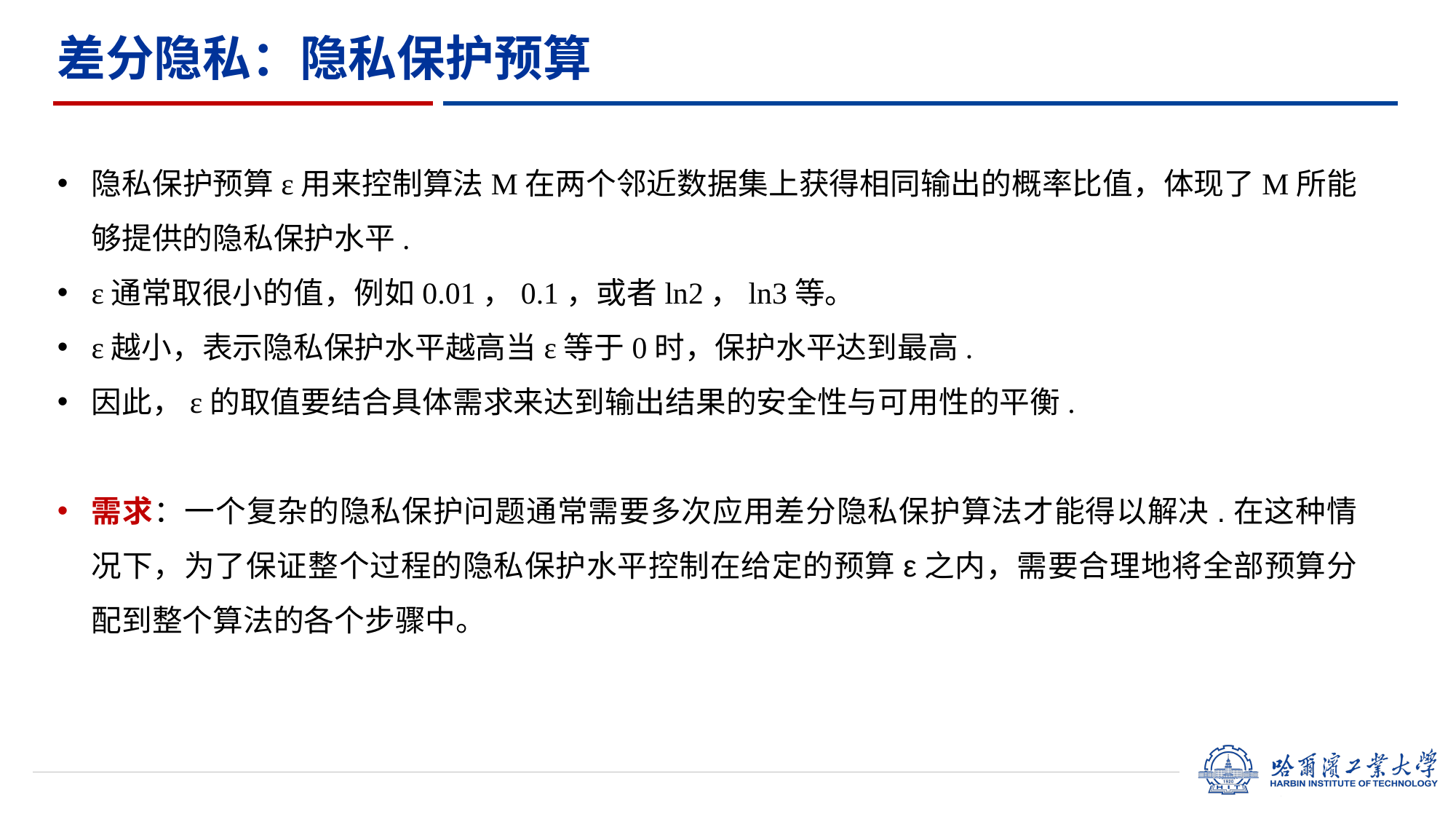

差分隐私：隐私保护预算
隐私保护预算ε用来控制算法M在两个邻近数据集上获得相同输出的概率比值，体现了M所能够提供的隐私保护水平.
ε通常取很小的值，例如0.01，0.1，或者ln2，ln3等。
ε越小，表示隐私保护水平越高当ε等于0时，保护水平达到最高.
因此，ε的取值要结合具体需求来达到输出结果的安全性与可用性的平衡.

需求：一个复杂的隐私保护问题通常需要多次应用差分隐私保护算法才能得以解决.在这种情况下，为了保证整个过程的隐私保护水平控制在给定的预算ε之内，需要合理地将全部预算分配到整个算法的各个步骤中。